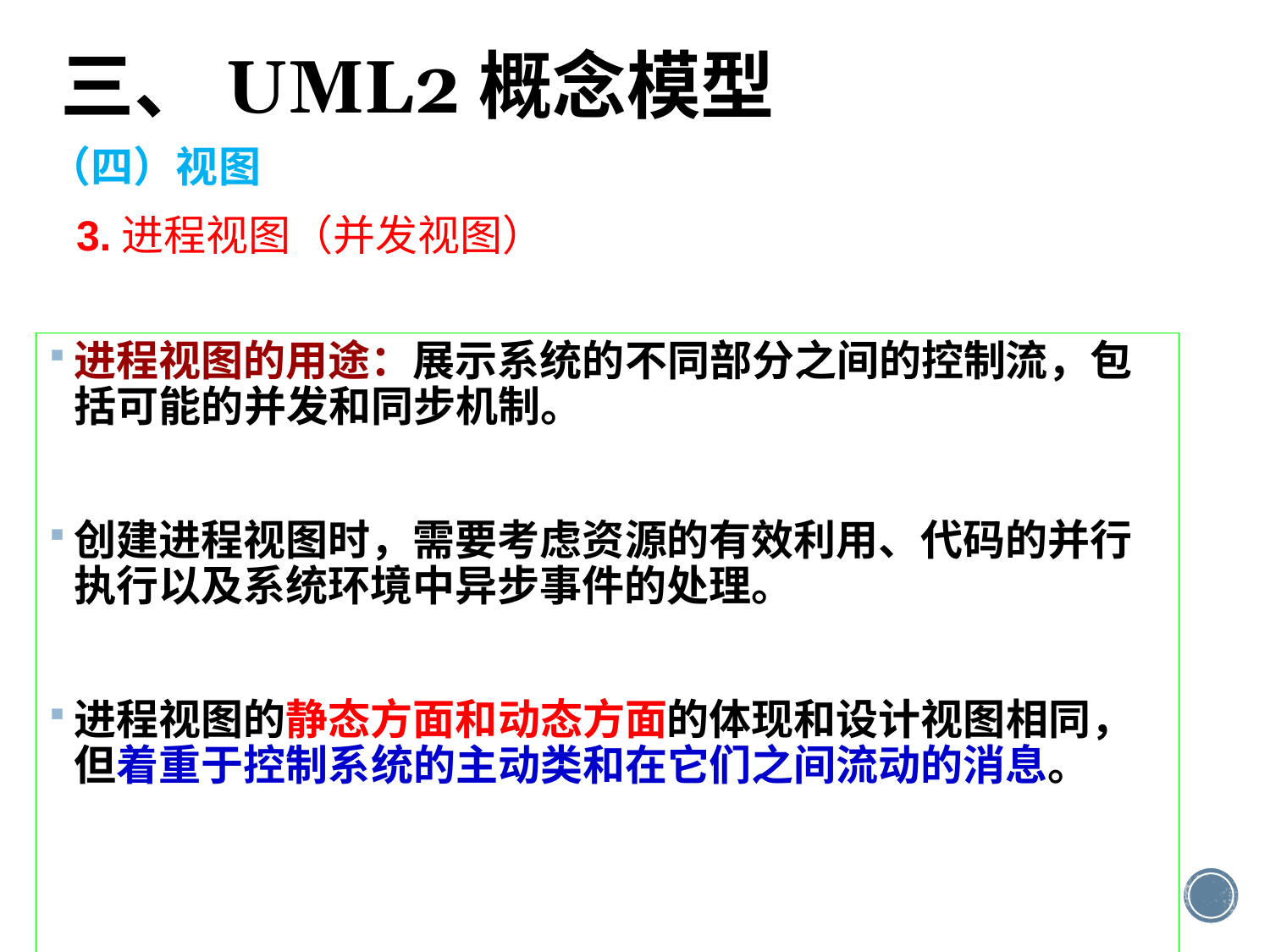

三、UML2概念模型
（四）视图
3.进程视图（并发视图）
进程视图的用途：展示系统的不同部分之间的控制流，包括可能的并发和同步机制。

创建进程视图时，需要考虑资源的有效利用、代码的并行执行以及系统环境中异步事件的处理。

进程视图的静态方面和动态方面的体现和设计视图相同，但着重于控制系统的主动类和在它们之间流动的消息。